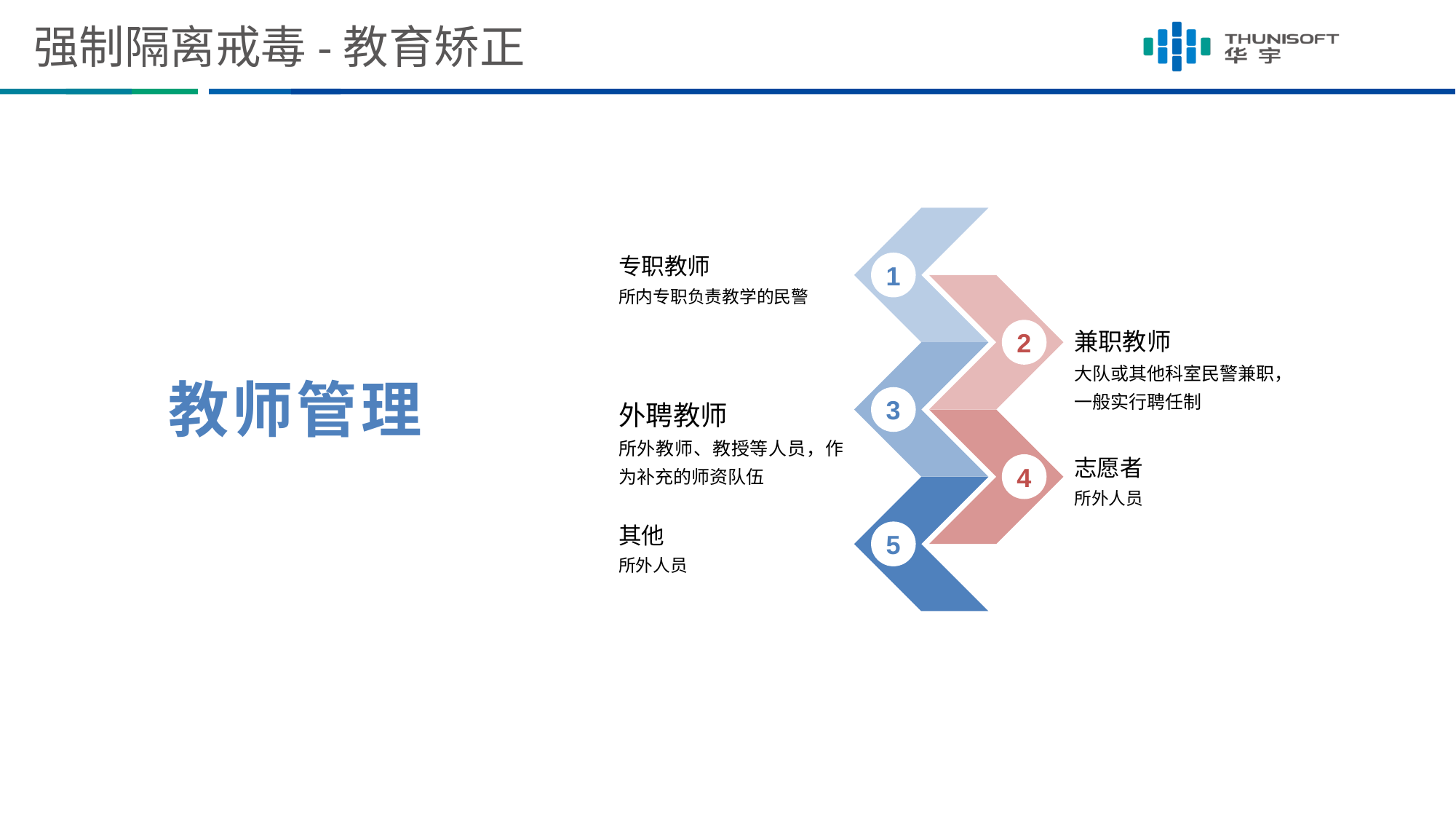

# 强制隔离戒毒-教育矫正

专职教师
所内专职负责教学的民警
1

兼职教师
大队或其他科室民警兼职，一般实行聘任制
2
教师管理

外聘教师
所外教师、教授等人员，作为补充的师资队伍
3

志愿者
所外人员
4

其他
所外人员
5